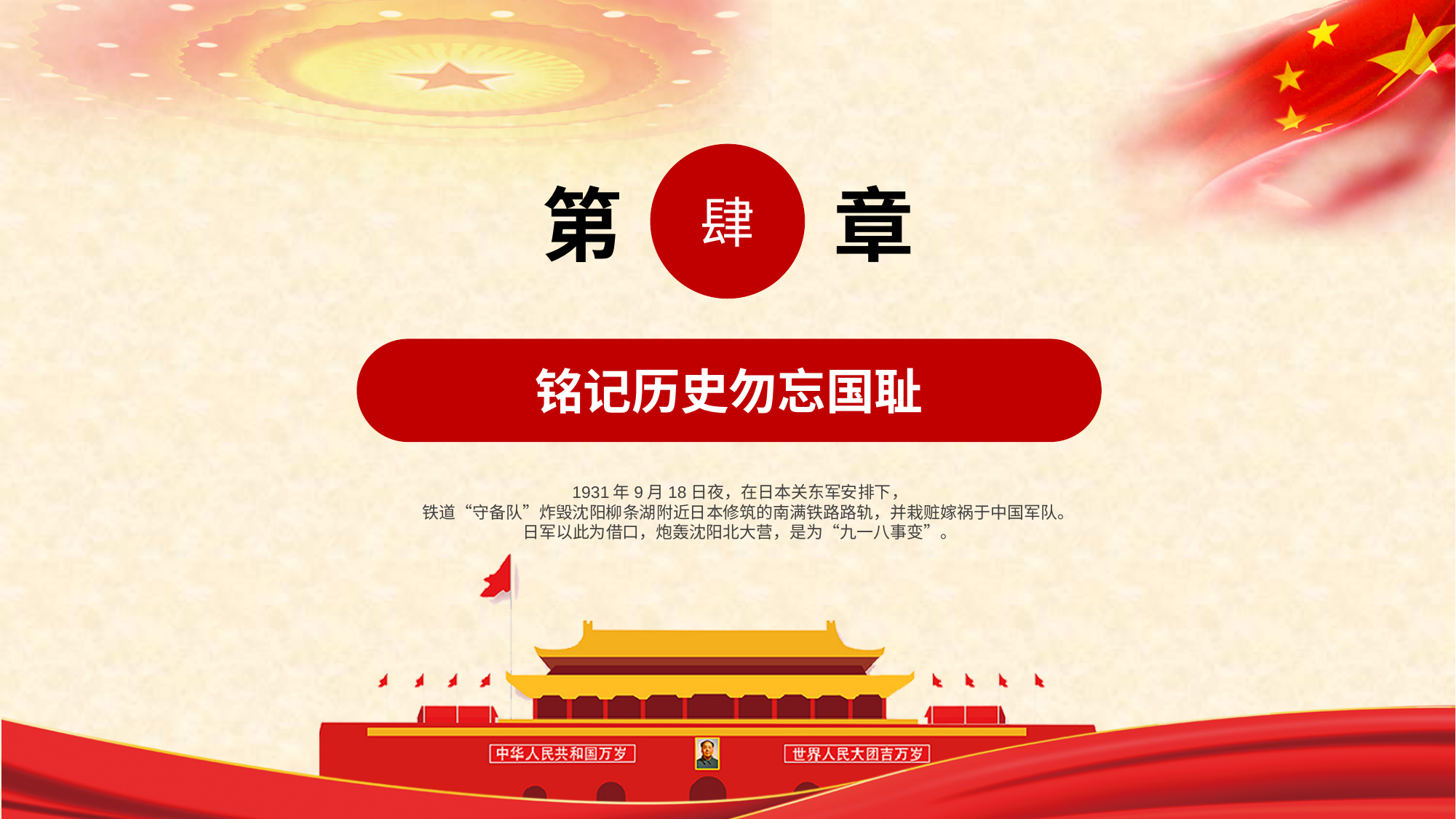

肆
第
章
铭记历史勿忘国耻
1931年9月18日夜，在日本关东军安排下，
铁道“守备队”炸毁沈阳柳条湖附近日本修筑的南满铁路路轨，并栽赃嫁祸于中国军队。日军以此为借口，炮轰沈阳北大营，是为“九一八事变”。